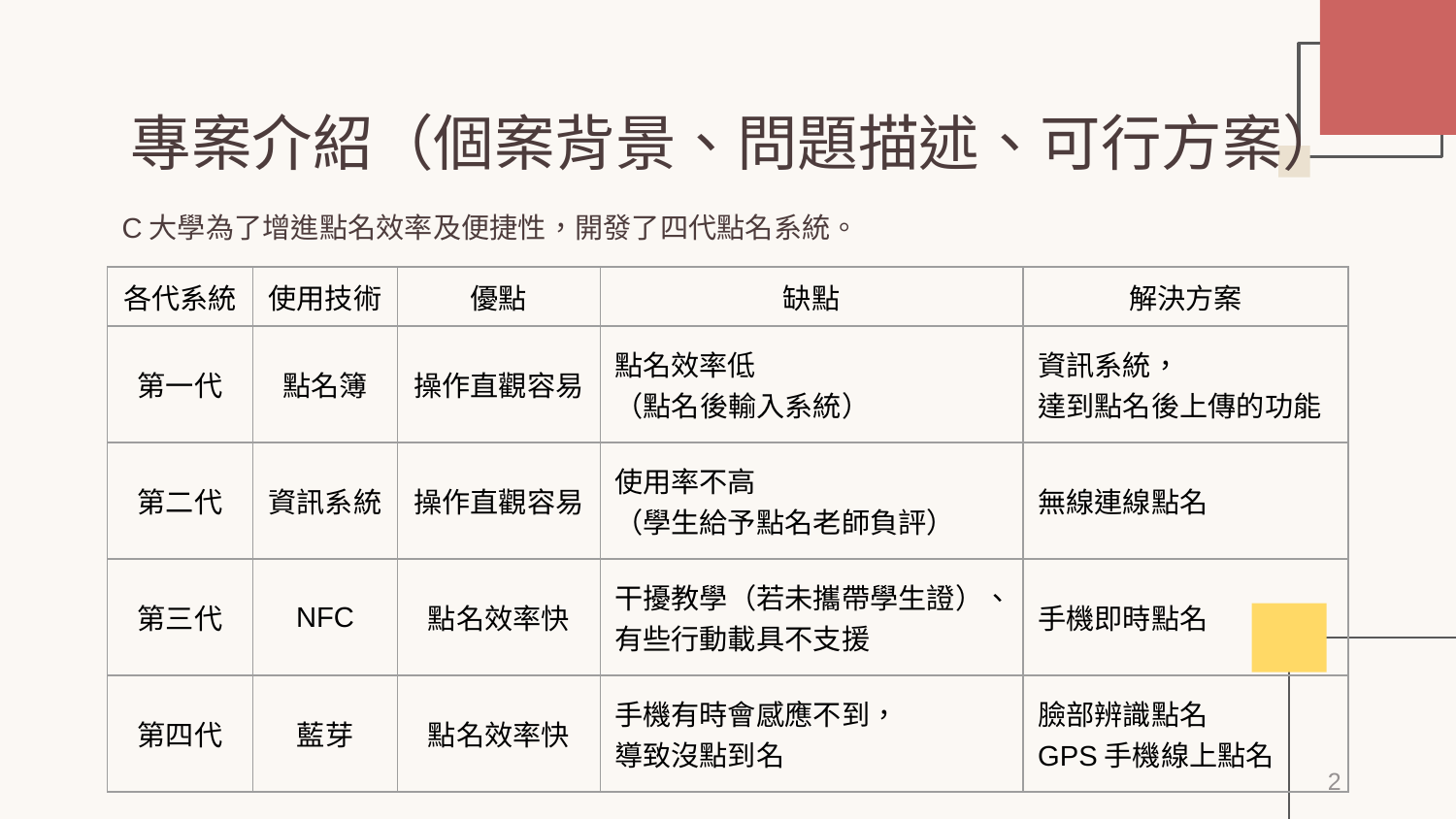

# 專案介紹（個案背景、問題描述、可行方案）
C大學為了增進點名效率及便捷性，開發了四代點名系統。
| 各代系統 | 使用技術 | 優點 | 缺點 | 解決方案 |
| --- | --- | --- | --- | --- |
| 第一代 | 點名簿 | 操作直觀容易 | 點名效率低 （點名後輸入系統） | 資訊系統， 達到點名後上傳的功能 |
| 第二代 | 資訊系統 | 操作直觀容易 | 使用率不高 （學生給予點名老師負評） | 無線連線點名 |
| 第三代 | NFC | 點名效率快 | 干擾教學（若未攜帶學生證）、有些行動載具不支援 | 手機即時點名 |
| 第四代 | 藍芽 | 點名效率快 | 手機有時會感應不到， 導致沒點到名 | 臉部辨識點名 GPS手機線上點名 |
2